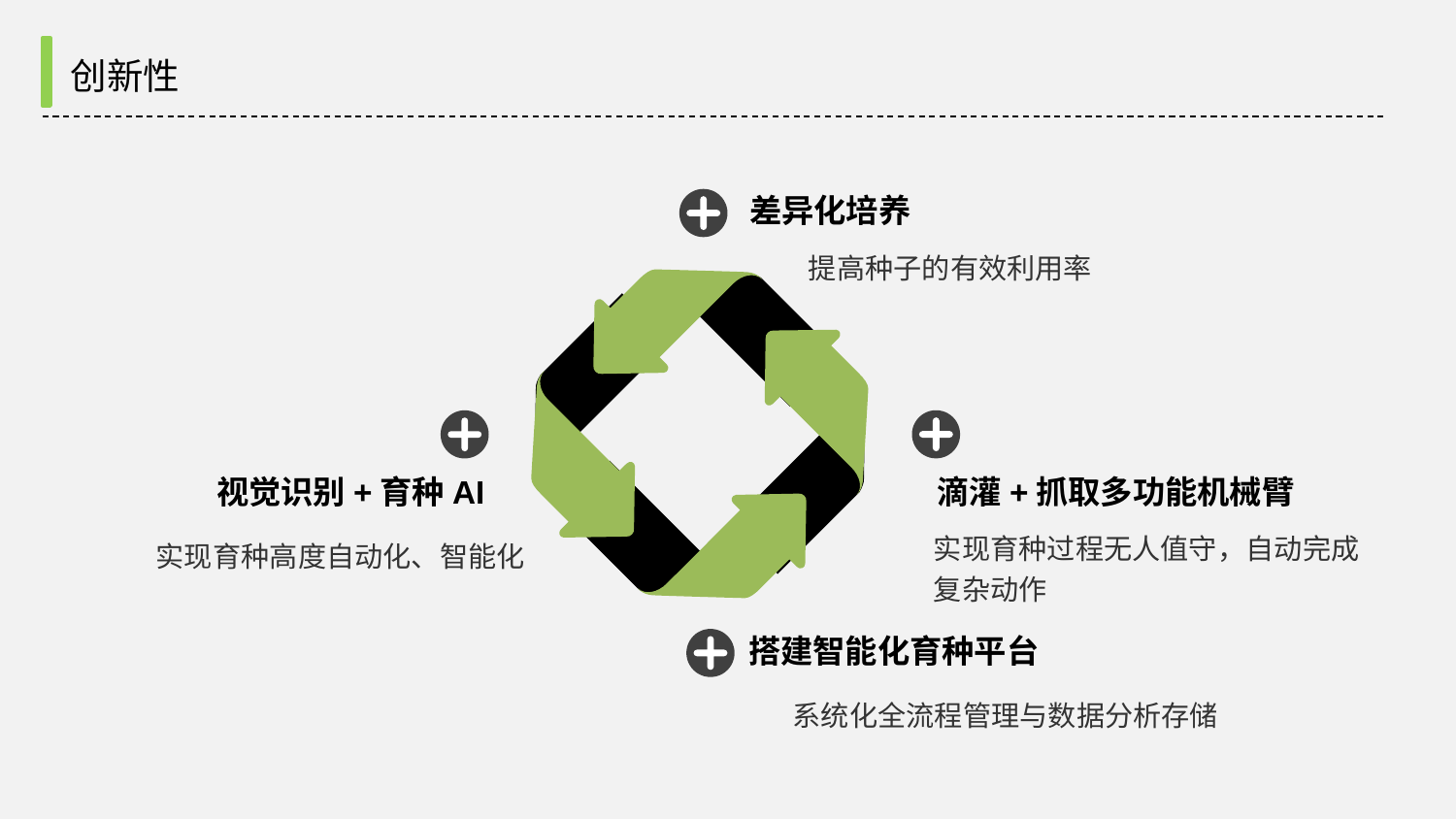

创新性
差异化培养

提高种子的有效利用率

视觉识别+育种AI
滴灌+抓取多功能机械臂
实现育种过程无人值守，自动完成复杂动作
实现育种高度自动化、智能化
搭建智能化育种平台

系统化全流程管理与数据分析存储